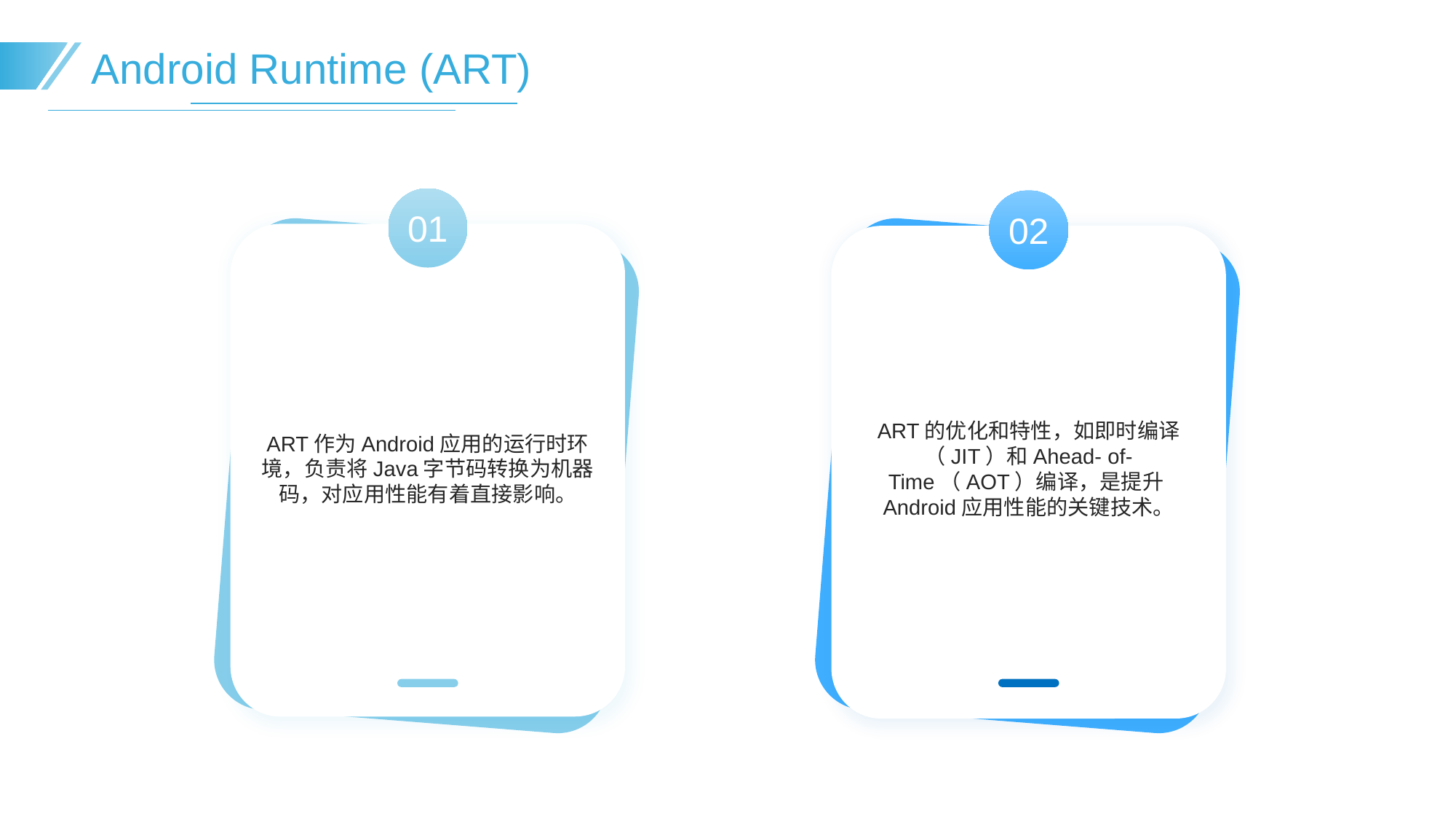

Android Runtime (ART)

01
02

ART的优化和特性，如即时编译（JIT）和Ahead- of- Time（AOT）编译，是提升Android应用性能的关键技术。
ART作为Android应用的运行时环境，负责将Java字节码转换为机器码，对应用性能有着直接影响。